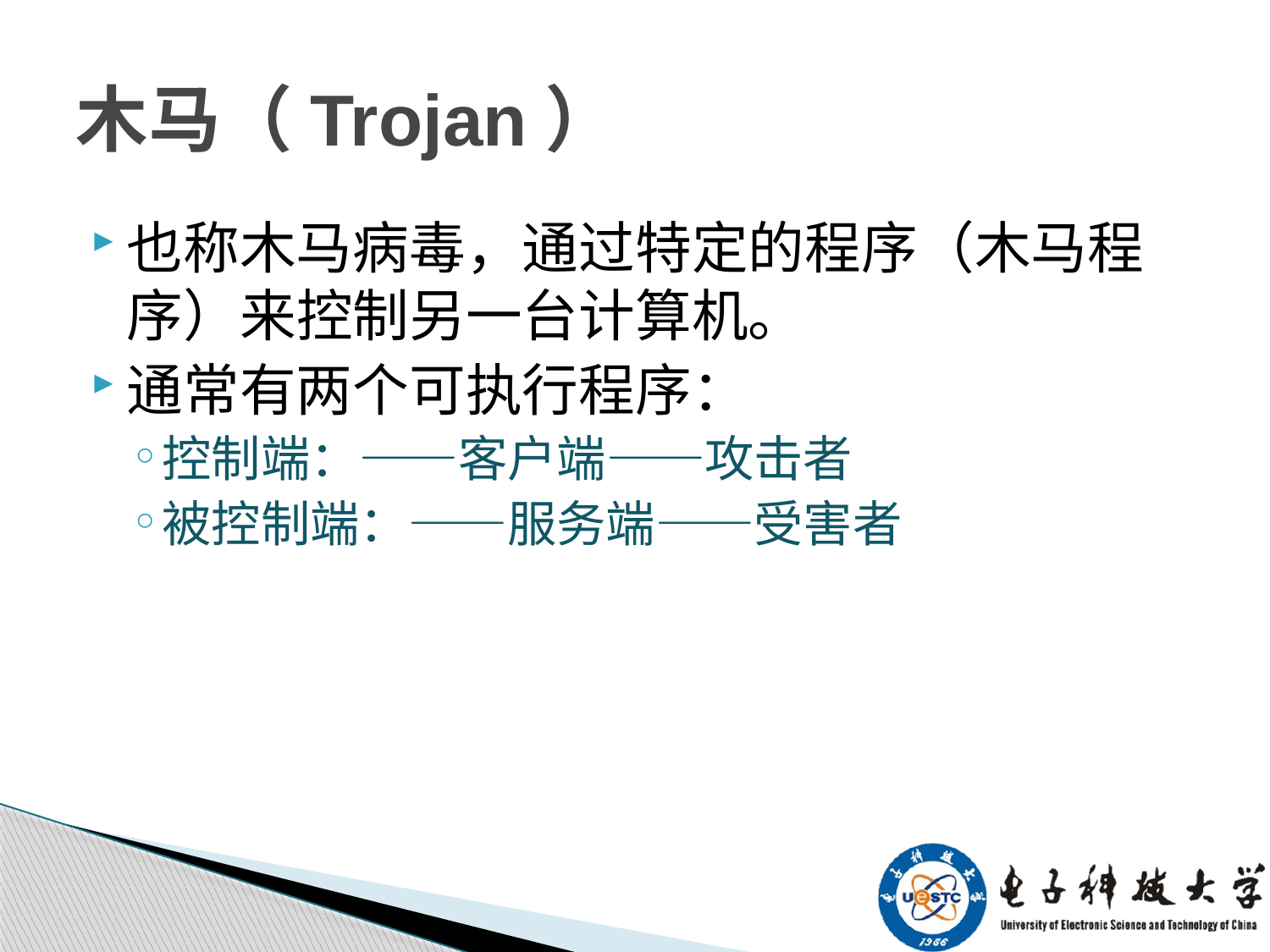

# 木马（Trojan）
也称木马病毒，通过特定的程序（木马程序）来控制另一台计算机。
通常有两个可执行程序：
控制端：——客户端——攻击者
被控制端：——服务端——受害者
231